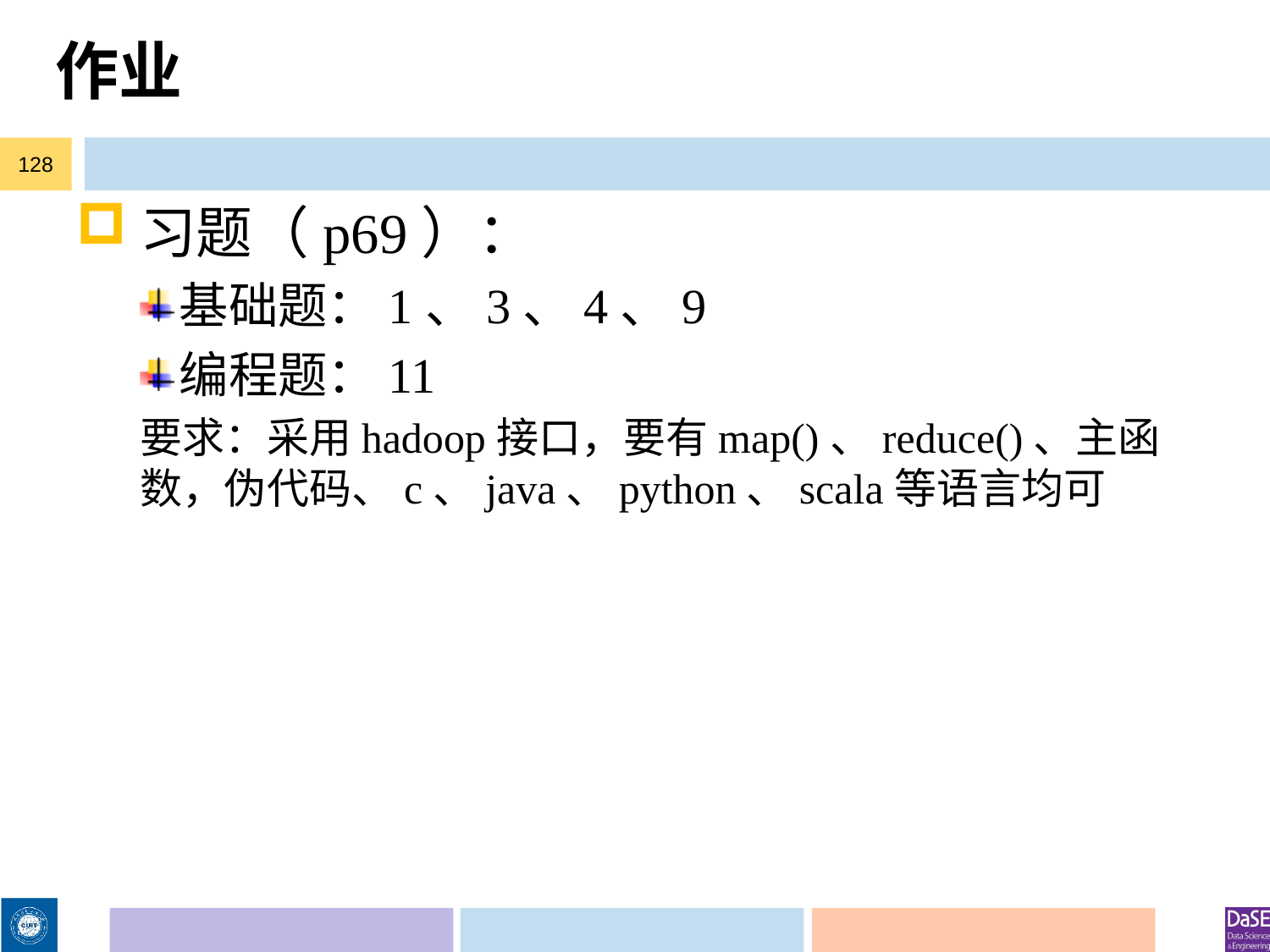

# 作业
128
习题（p69）：
基础题：1、3、4、9
编程题：11
要求：采用hadoop接口，要有map()、reduce()、主函数，伪代码、c、java、python、scala等语言均可